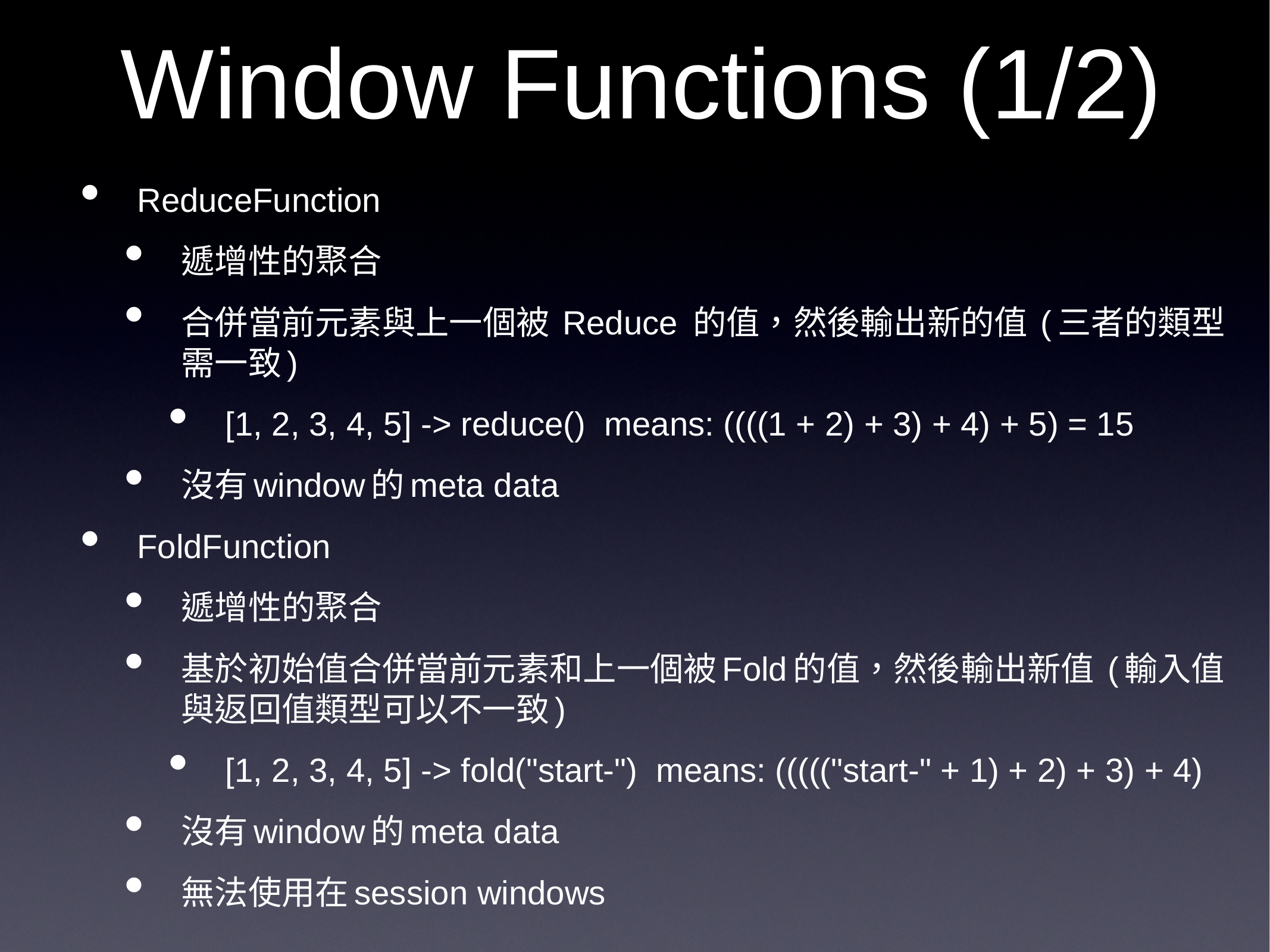

# Window Functions (1/2)
ReduceFunction
遞增性的聚合
合併當前元素與上一個被 Reduce 的值，然後輸出新的值 (三者的類型需一致)
[1, 2, 3, 4, 5] -> reduce()  means: ((((1 + 2) + 3) + 4) + 5) = 15
沒有window的meta data
FoldFunction
遞增性的聚合
基於初始值合併當前元素和上一個被Fold的值，然後輸出新值 (輸入值與返回值類型可以不一致)
[1, 2, 3, 4, 5] -> fold("start-")  means: ((((("start-" + 1) + 2) + 3) + 4)
沒有window的meta data
無法使用在session windows